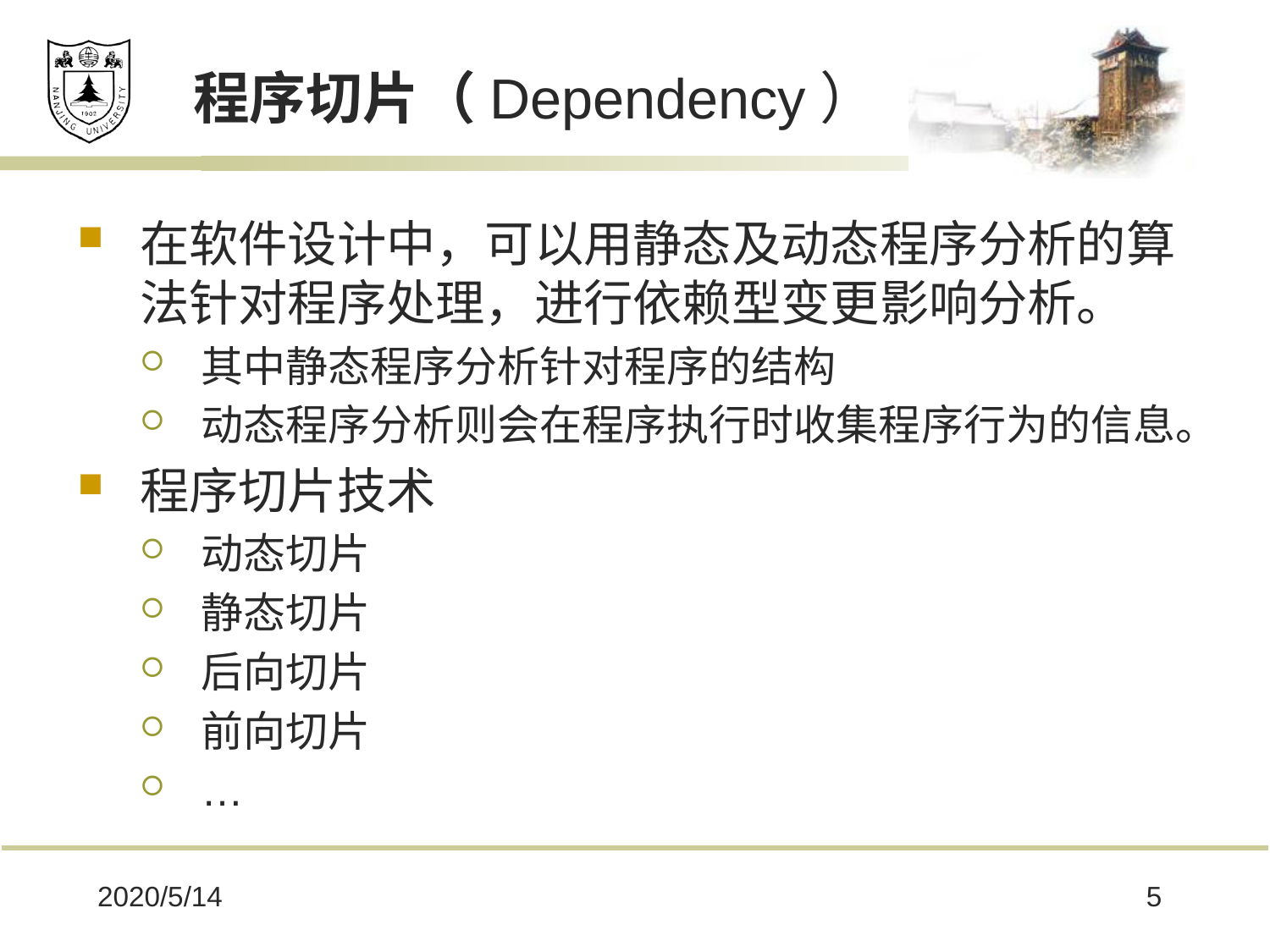

# 程序切片（Dependency）
在软件设计中，可以用静态及动态程序分析的算法针对程序处理，进行依赖型变更影响分析。
其中静态程序分析针对程序的结构
动态程序分析则会在程序执行时收集程序行为的信息。
程序切片技术
动态切片
静态切片
后向切片
前向切片
…
2020/5/14
5